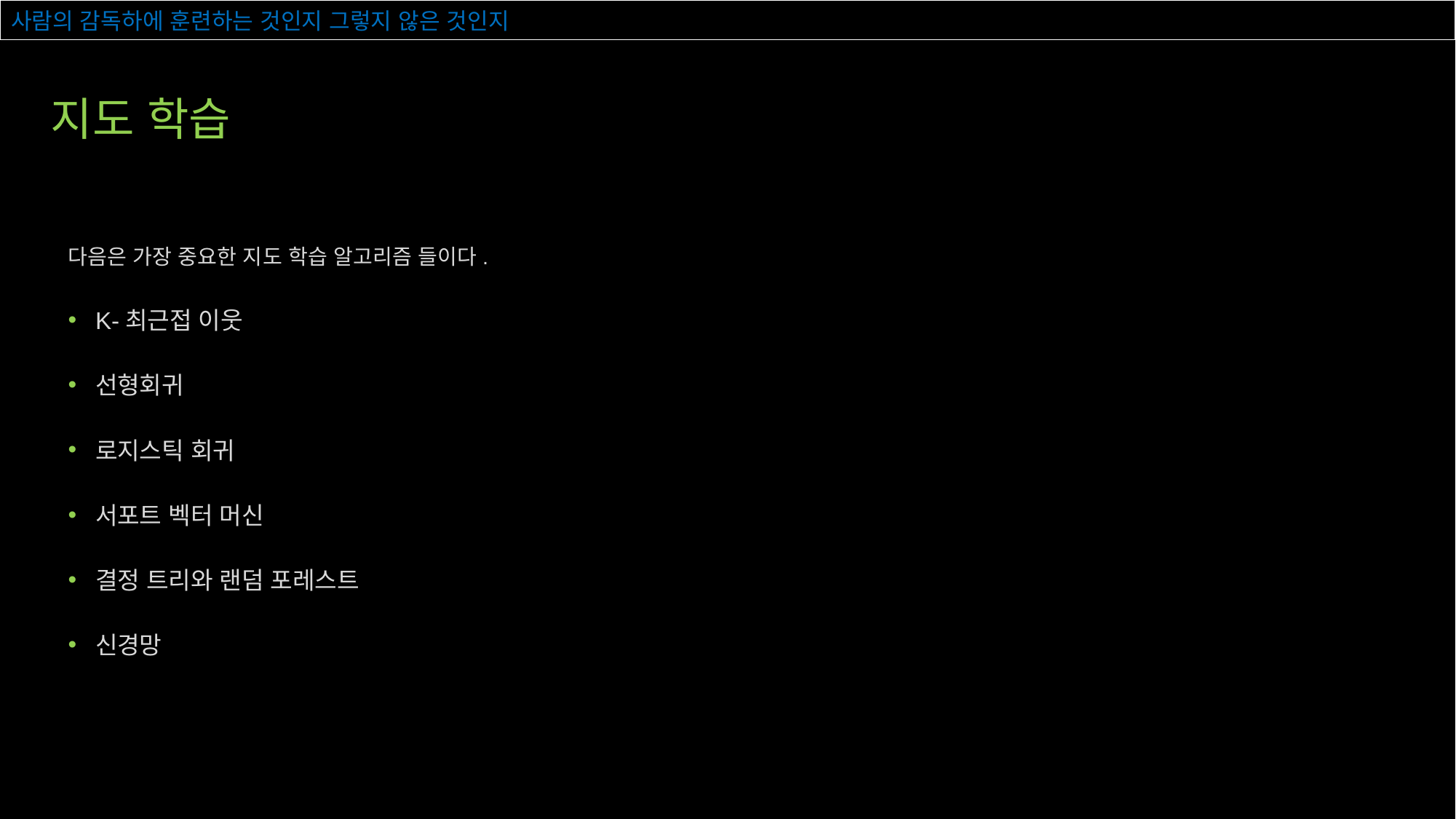

# 사람의 감독하에 훈련하는 것인지 그렇지 않은 것인지
지도 학습

다음은 가장 중요한 지도 학습 알고리즘 들이다.
K-최근접 이웃
선형회귀
로지스틱 회귀
서포트 벡터 머신
결정 트리와 랜덤 포레스트
신경망